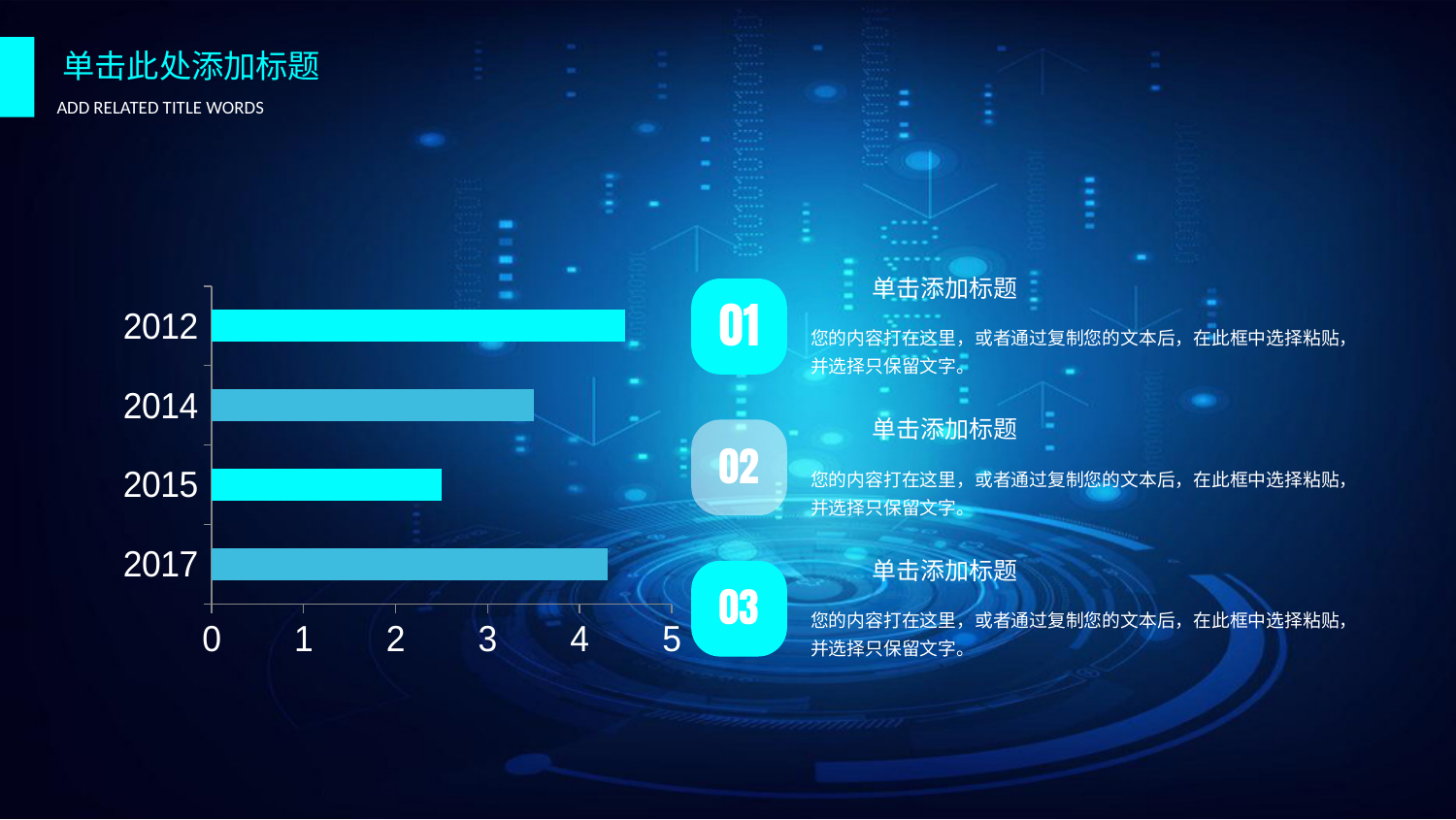

单击添加标题
01
您的内容打在这里，或者通过复制您的文本后，在此框中选择粘贴，并选择只保留文字。

### Chart

| Category | 系列 1 |
|---|---|
| 2017 | 4.3 |
| 2015 | 2.5 |
| 2014 | 3.5 |
| 2012 | 4.5 |
单击添加标题
02
您的内容打在这里，或者通过复制您的文本后，在此框中选择粘贴，并选择只保留文字。
单击添加标题
03
您的内容打在这里，或者通过复制您的文本后，在此框中选择粘贴，并选择只保留文字。